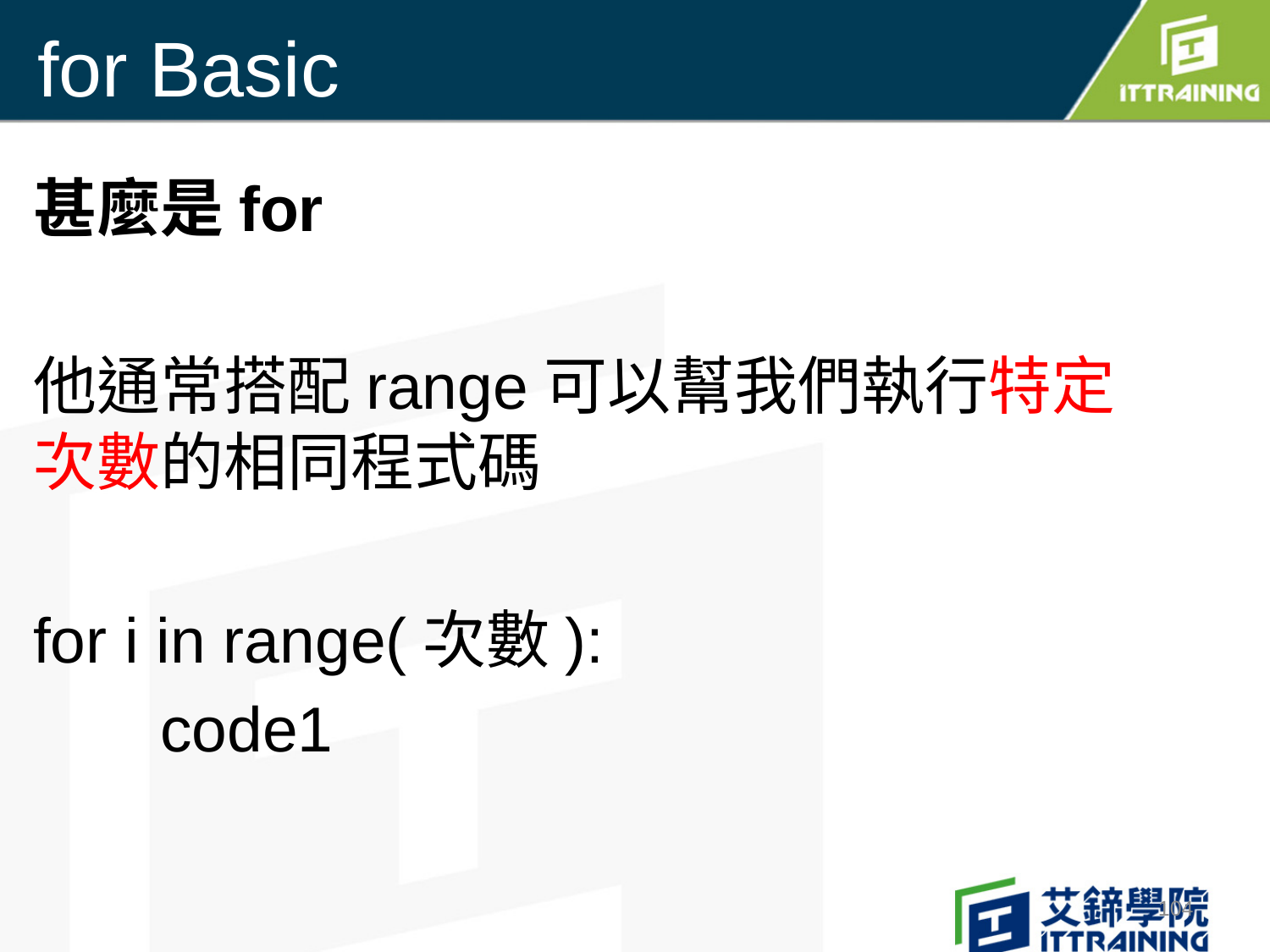

# for Basic
甚麼是for

他通常搭配range可以幫我們執行特定次數的相同程式碼

for i in range(次數):
	code1

104